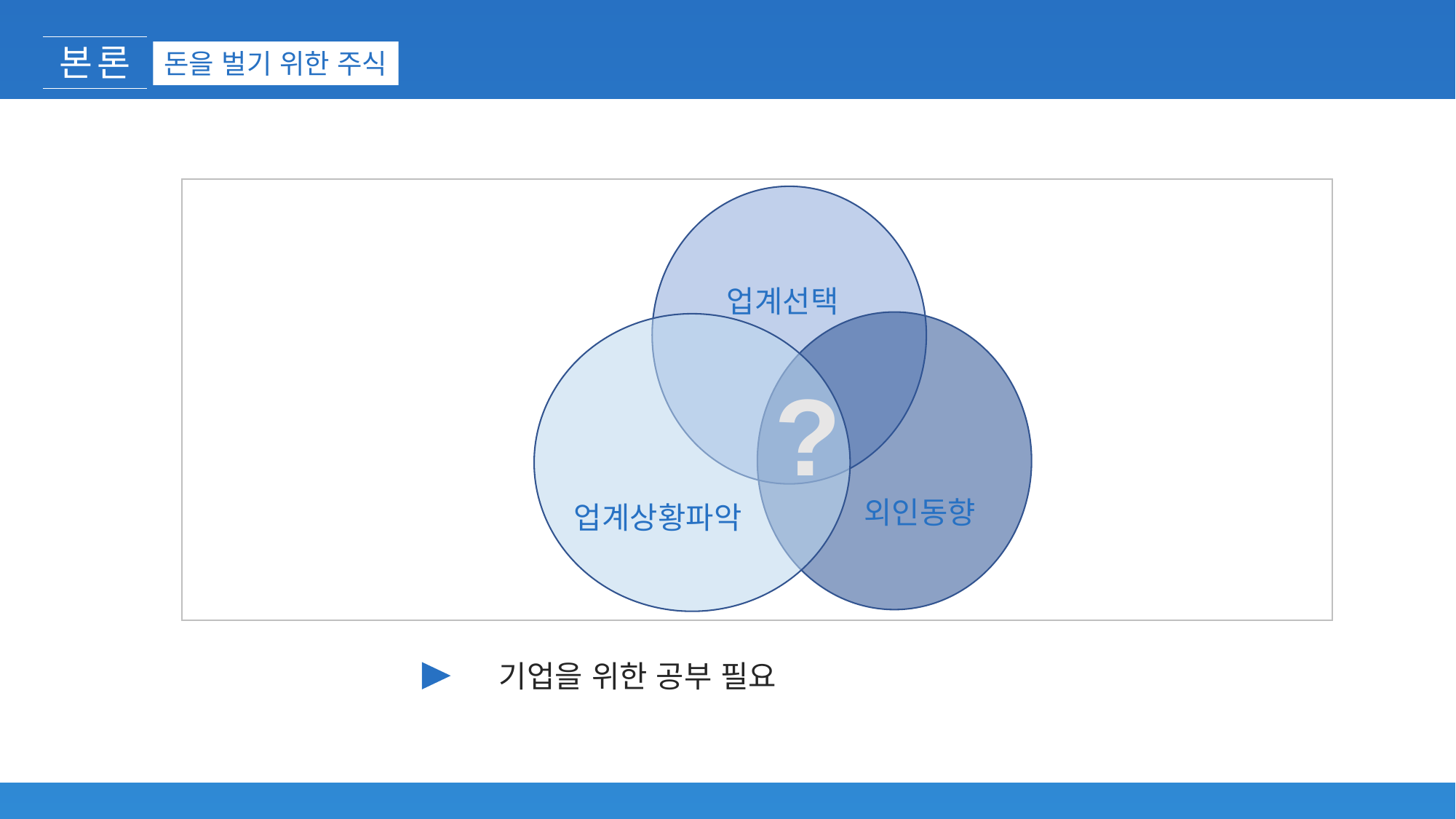

본론
돈을 벌기 위한 주식

업계선택
?
외인동향
업계상황파악
기업을 위한 공부 필요